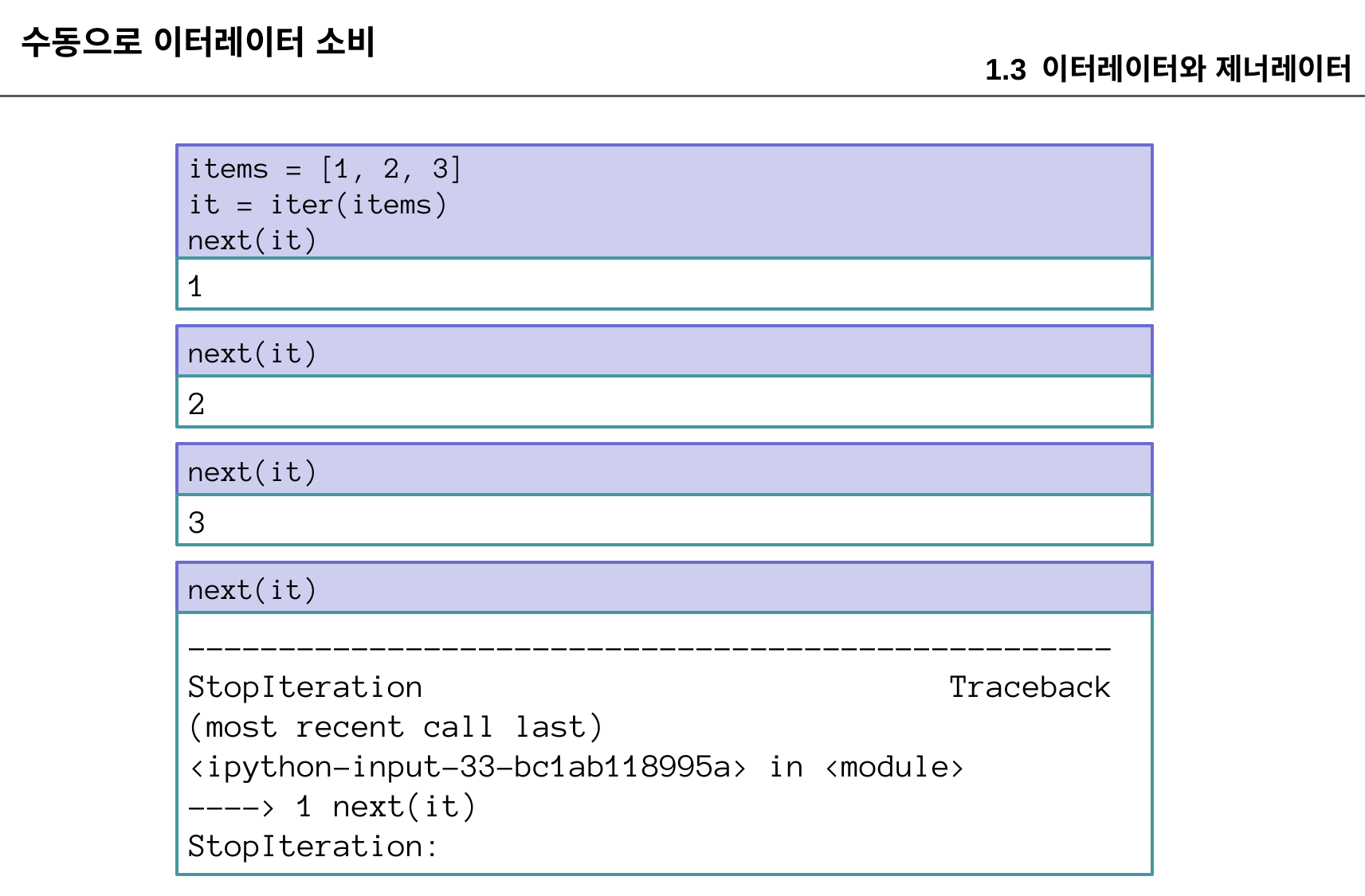

수동으로 이터레이터 소비
1.3 이터레이터와 제너레이터
items = [1, 2, 3]
it = iter(items)
next(it)
1
next(it)
2
next(it)
3
next(it)
---------------------------------------------------
StopIteration                             Traceback (most recent call last)
<ipython-input-33-bc1ab118995a> in <module>
----> 1 next(it)
StopIteration: